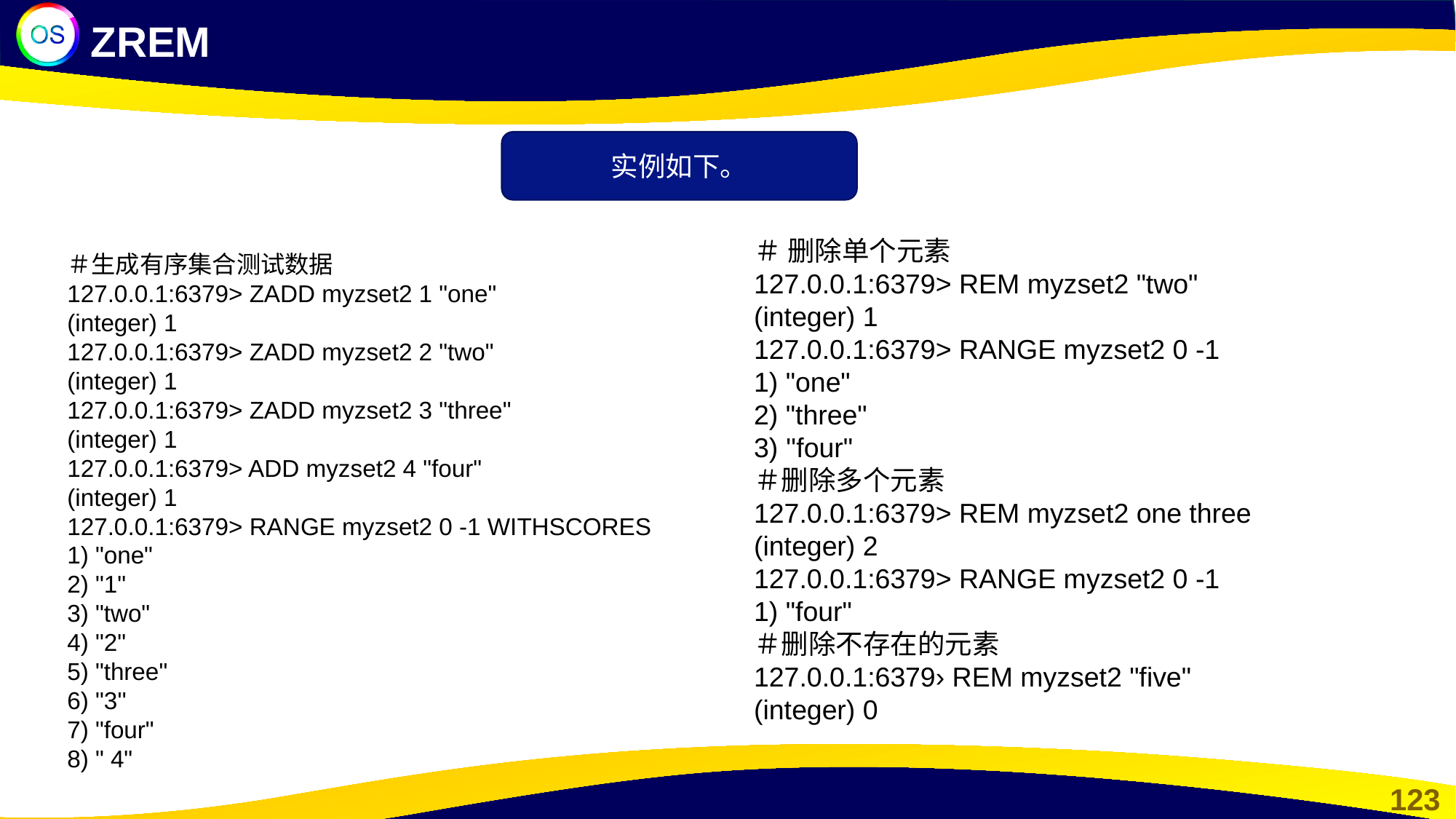

ZREM
实例如下。
＃ 删除单个元素
127.0.0.1:6379> REM myzset2 "two"
(integer) 1
127.0.0.1:6379> RANGE myzset2 0 -1
1) "one"
2) "three"
3) ''four"
＃删除多个元素
127.0.0.1:6379> REM myzset2 one three
(integer) 2
127.0.0.1:6379> RANGE myzset2 0 -1
1) "four"
＃删除不存在的元素
127.0.0.1:6379› REM myzset2 "five"
(integer) 0
＃生成有序集合测试数据
127.0.0.1:6379> ZADD myzset2 1 "one"
(integer) 1
127.0.0.1:6379> ZADD myzset2 2 "two"
(integer) 1
127.0.0.1:6379> ZADD myzset2 3 "three"
(integer) 1
127.0.0.1:6379> ADD myzset2 4 "four"
(integer) 1
127.0.0.1:6379> RANGE myzset2 0 -1 WITHSCORES
1) "one"
2) "1"
3) "two"
4) "2"
5) "three"
6) "3''
7) "four"
8) " 4"